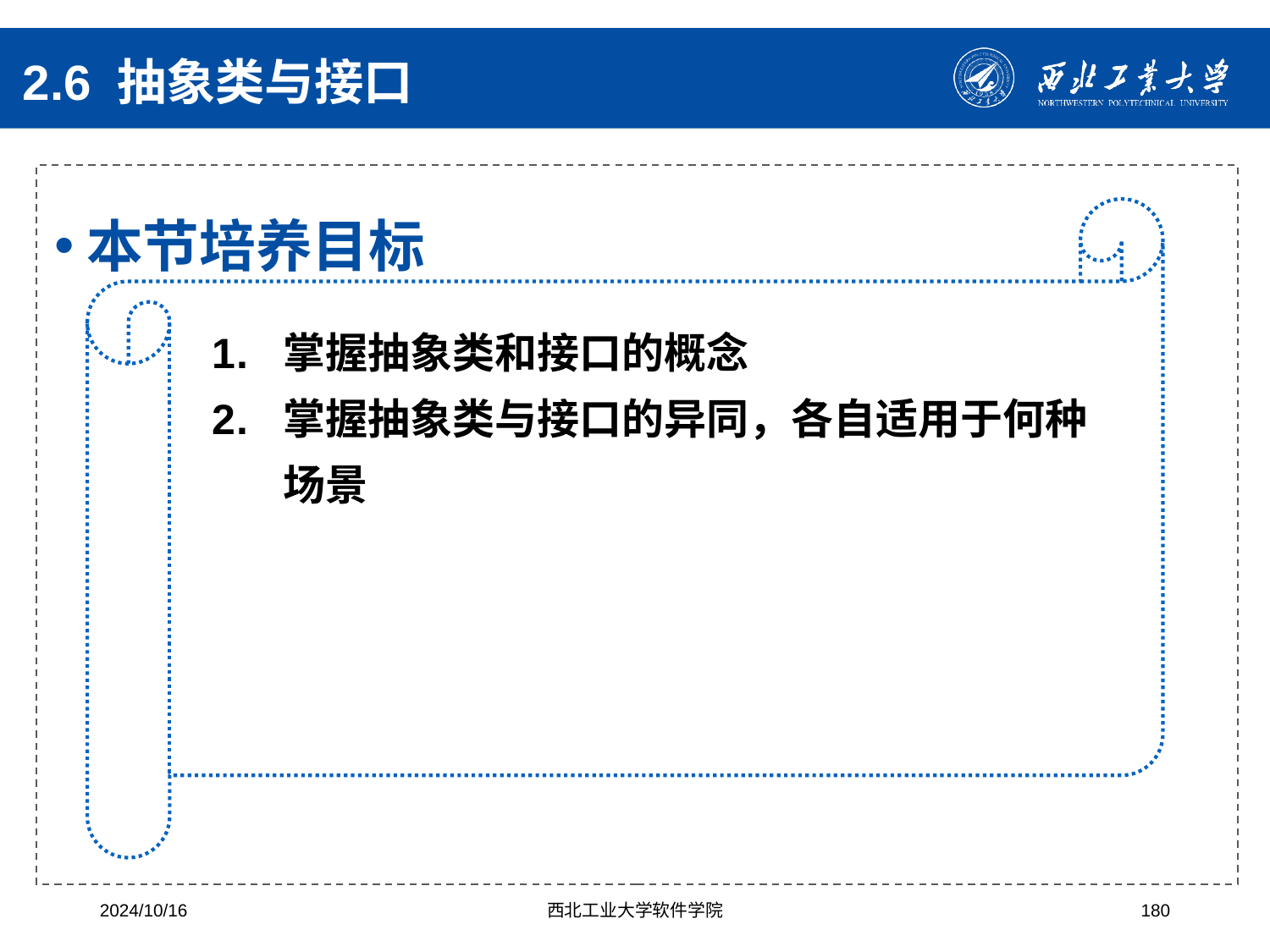

# 2.6 抽象类与接口
本节培养目标

掌握抽象类和接口的概念
掌握抽象类与接口的异同，各自适用于何种场景

2024/10/16
西北工业大学软件学院
180